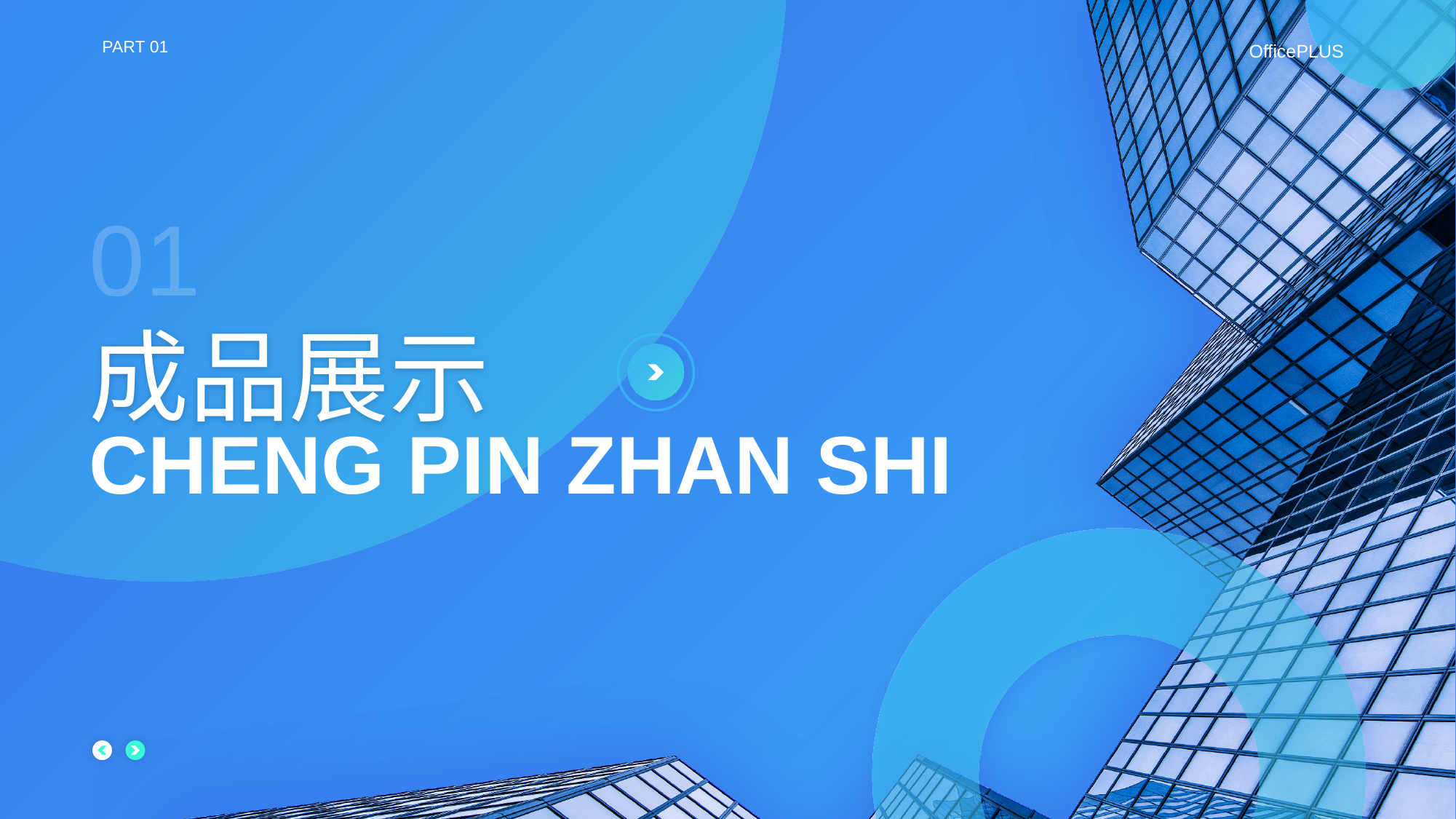

PART 01
01
成品展示
CHENG PIN ZHAN SHI